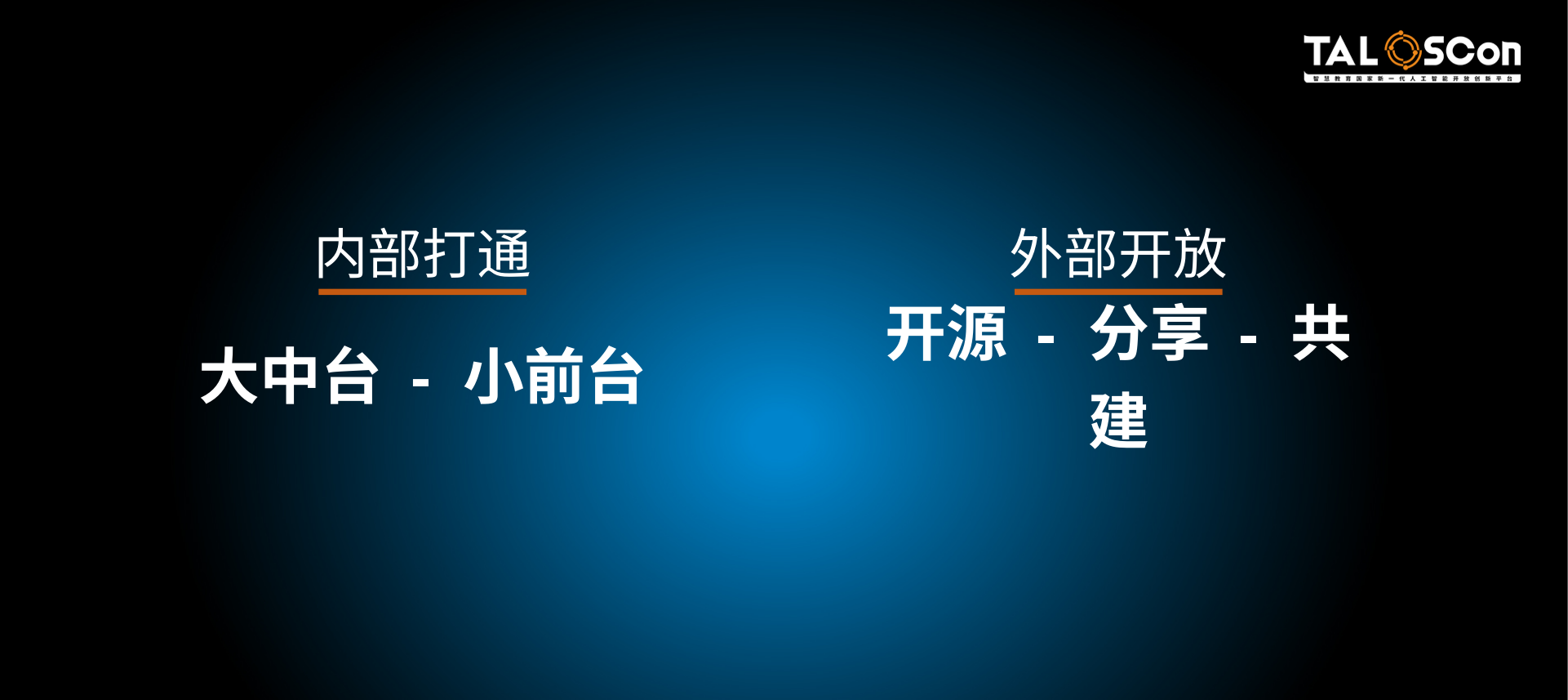

# 内部打通
外部开放

大中台 - 小前台
开源 - 分享 - 共建